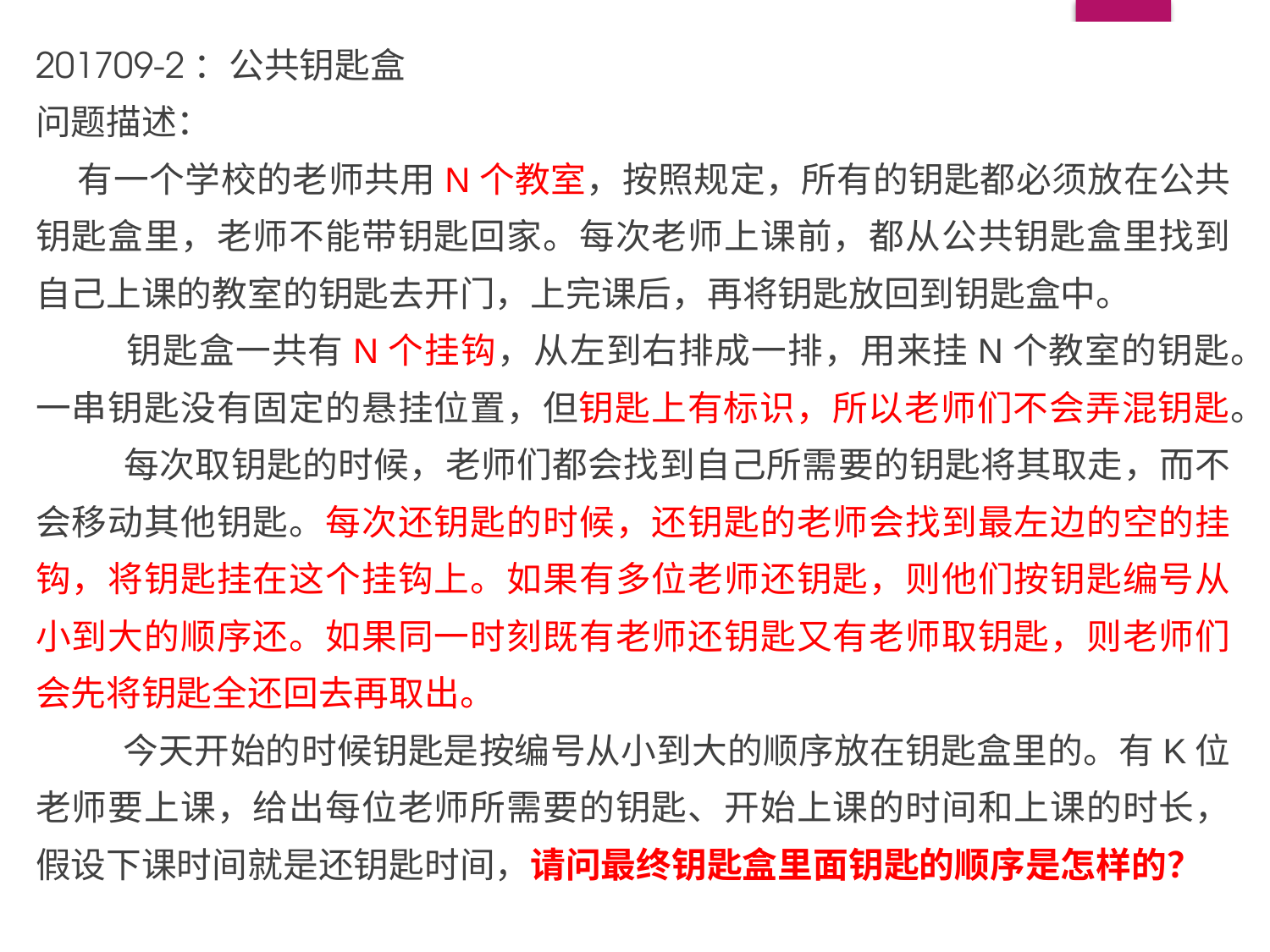

201709-2：公共钥匙盒
问题描述：
    有一个学校的老师共用N个教室，按照规定，所有的钥匙都必须放在公共钥匙盒里，老师不能带钥匙回家。每次老师上课前，都从公共钥匙盒里找到自己上课的教室的钥匙去开门，上完课后，再将钥匙放回到钥匙盒中。
 　　钥匙盒一共有N个挂钩，从左到右排成一排，用来挂N个教室的钥匙。一串钥匙没有固定的悬挂位置，但钥匙上有标识，所以老师们不会弄混钥匙。
 　　每次取钥匙的时候，老师们都会找到自己所需要的钥匙将其取走，而不会移动其他钥匙。每次还钥匙的时候，还钥匙的老师会找到最左边的空的挂钩，将钥匙挂在这个挂钩上。如果有多位老师还钥匙，则他们按钥匙编号从小到大的顺序还。如果同一时刻既有老师还钥匙又有老师取钥匙，则老师们会先将钥匙全还回去再取出。
 　　今天开始的时候钥匙是按编号从小到大的顺序放在钥匙盒里的。有K位老师要上课，给出每位老师所需要的钥匙、开始上课的时间和上课的时长，假设下课时间就是还钥匙时间，请问最终钥匙盒里面钥匙的顺序是怎样的？